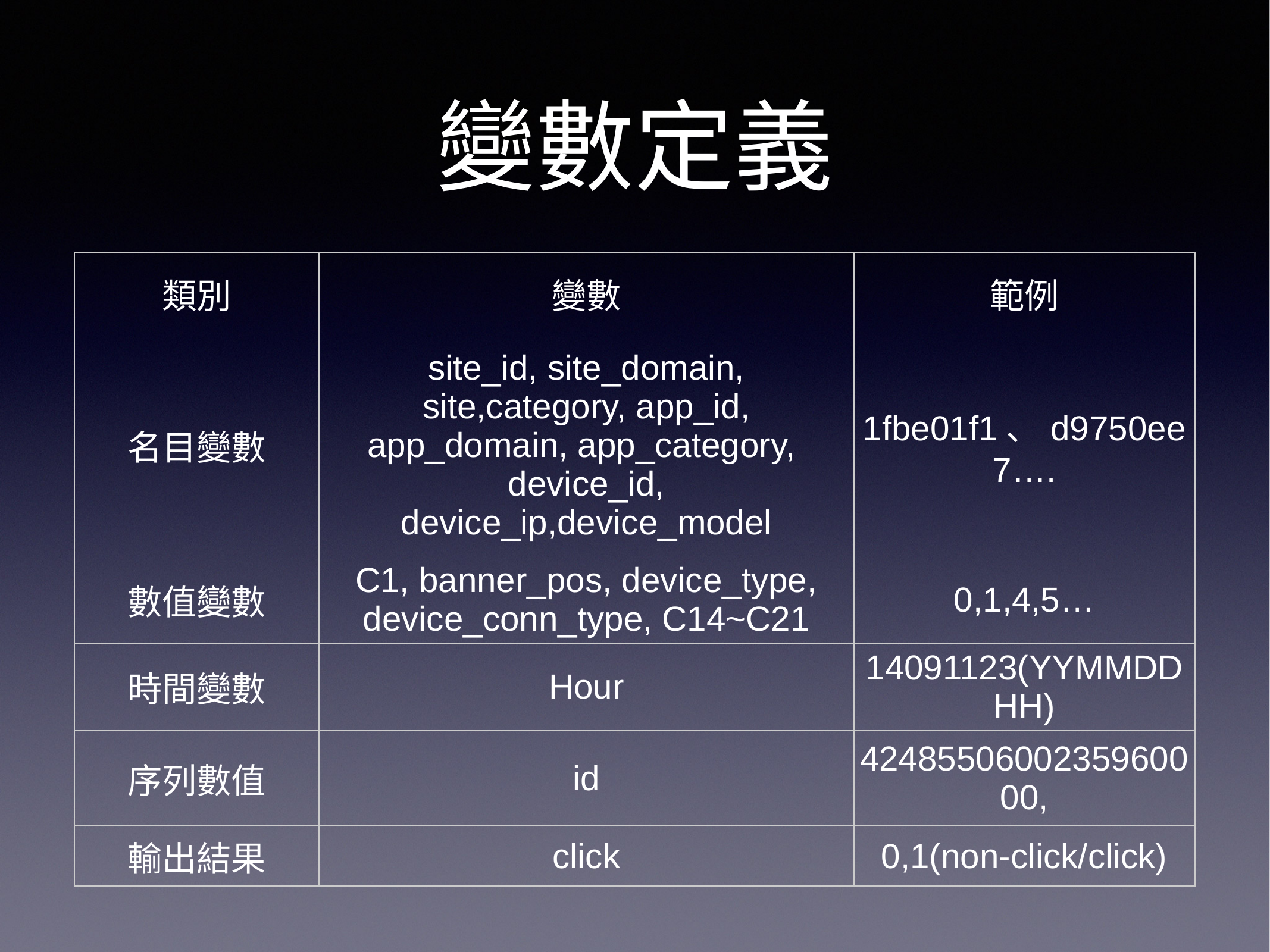

# 變數定義
| 類別 | 變數 | 範例 |
| --- | --- | --- |
| 名目變數 | site\_id, site\_domain, site,category, app\_id, app\_domain, app\_category, device\_id, device\_ip,device\_model | 1fbe01f1、d9750ee7…. |
| 數值變數 | C1, banner\_pos, device\_type, device\_conn\_type, C14~C21 | 0,1,4,5… |
| 時間變數 | Hour | 14091123(YYMMDDHH) |
| 序列數值 | id | 4248550600235960000, |
| 輸出結果 | click | 0,1(non-click/click) |